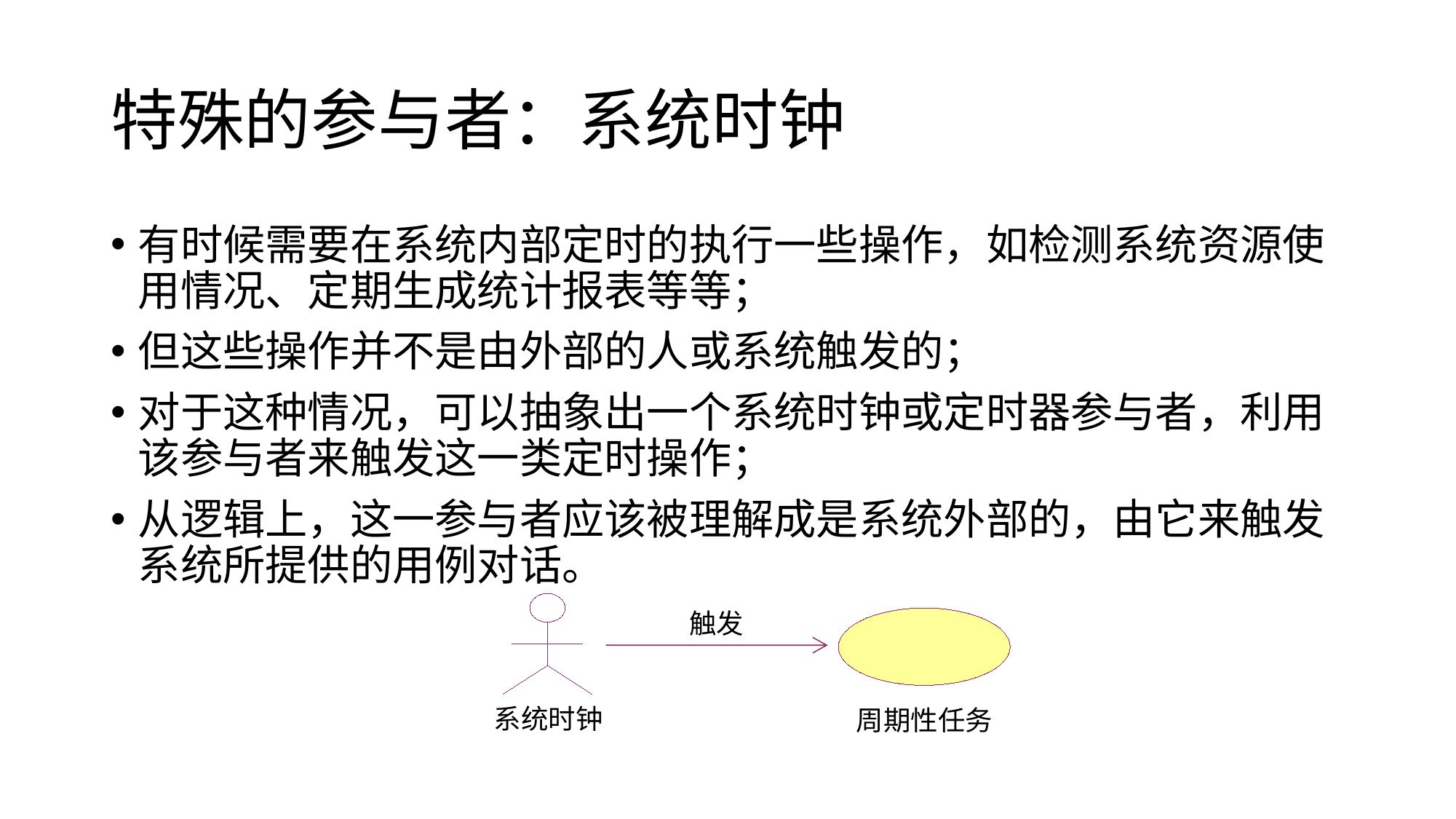

# 特殊的参与者：系统时钟
有时候需要在系统内部定时的执行一些操作，如检测系统资源使用情况、定期生成统计报表等等；
但这些操作并不是由外部的人或系统触发的；
对于这种情况，可以抽象出一个系统时钟或定时器参与者，利用该参与者来触发这一类定时操作；
从逻辑上，这一参与者应该被理解成是系统外部的，由它来触发系统所提供的用例对话。

触发

系统时钟
周期性任务